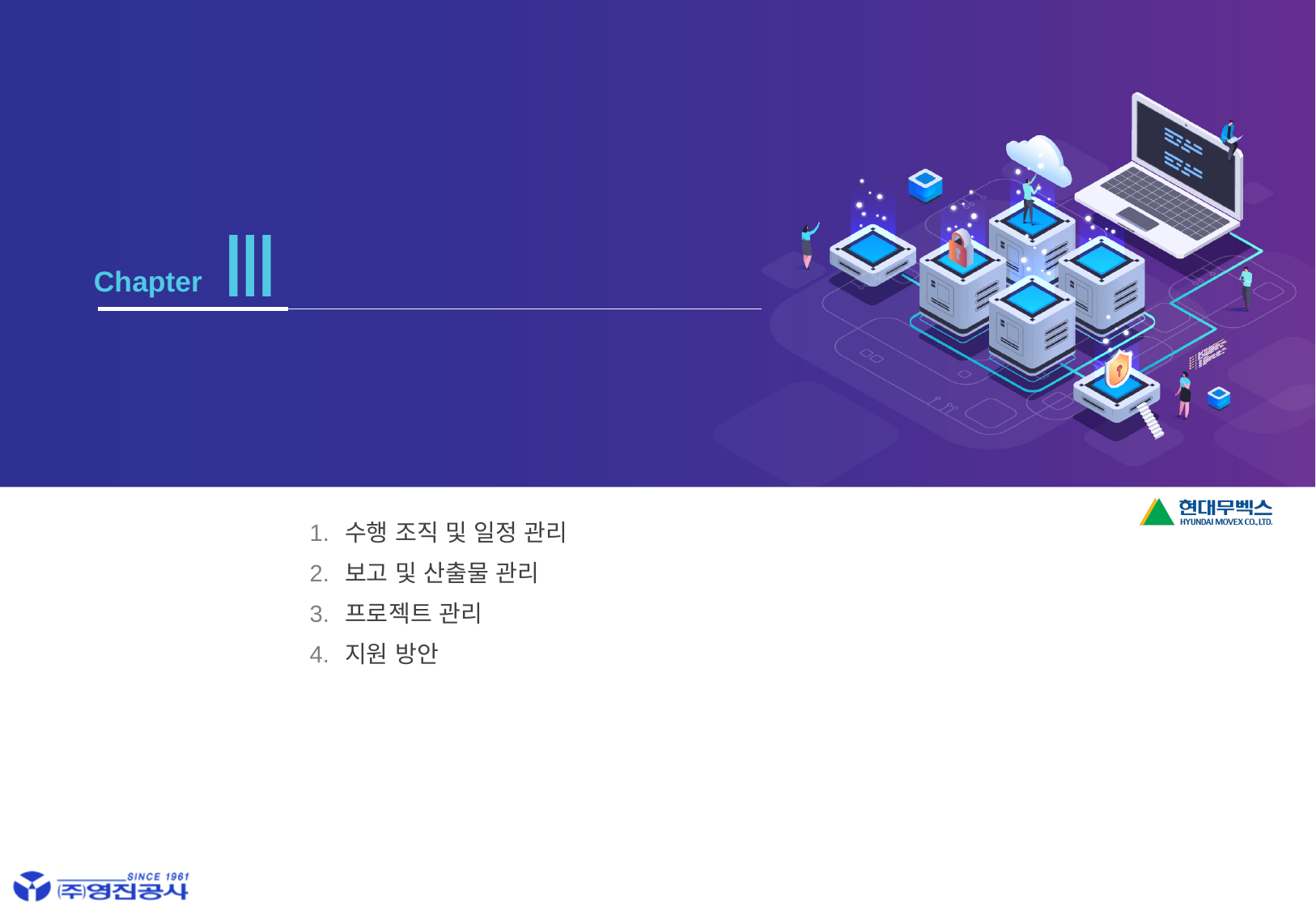

Ⅲ
Chapter
사업 관리 방안
수행 조직 및 일정 관리
보고 및 산출물 관리
프로젝트 관리
지원 방안